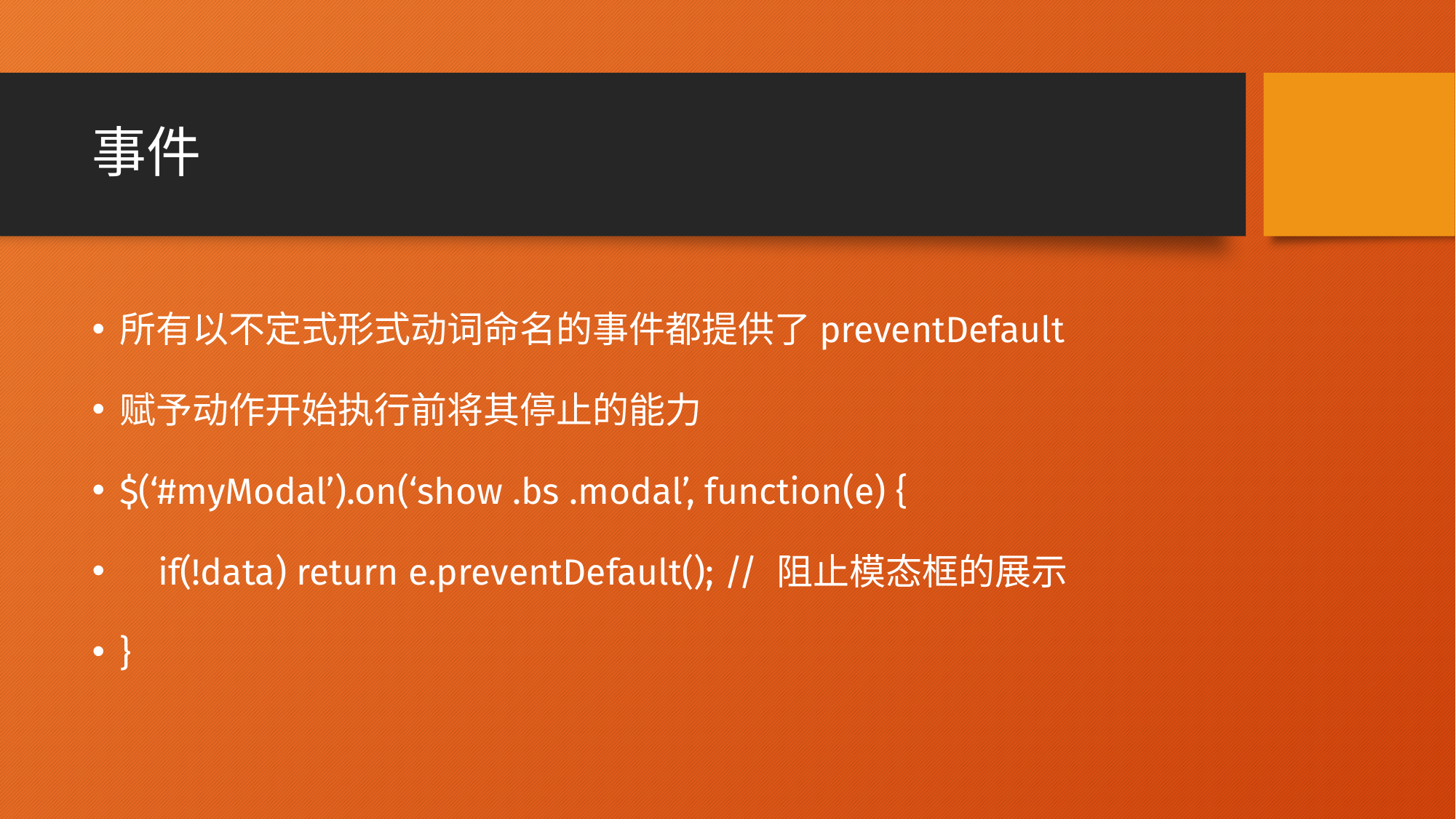

# 事件
所有以不定式形式动词命名的事件都提供了preventDefault
赋予动作开始执行前将其停止的能力
$(‘#myModal’).on(‘show .bs .modal’, function(e) {
    if(!data) return e.preventDefault(); // 阻止模态框的展示
}